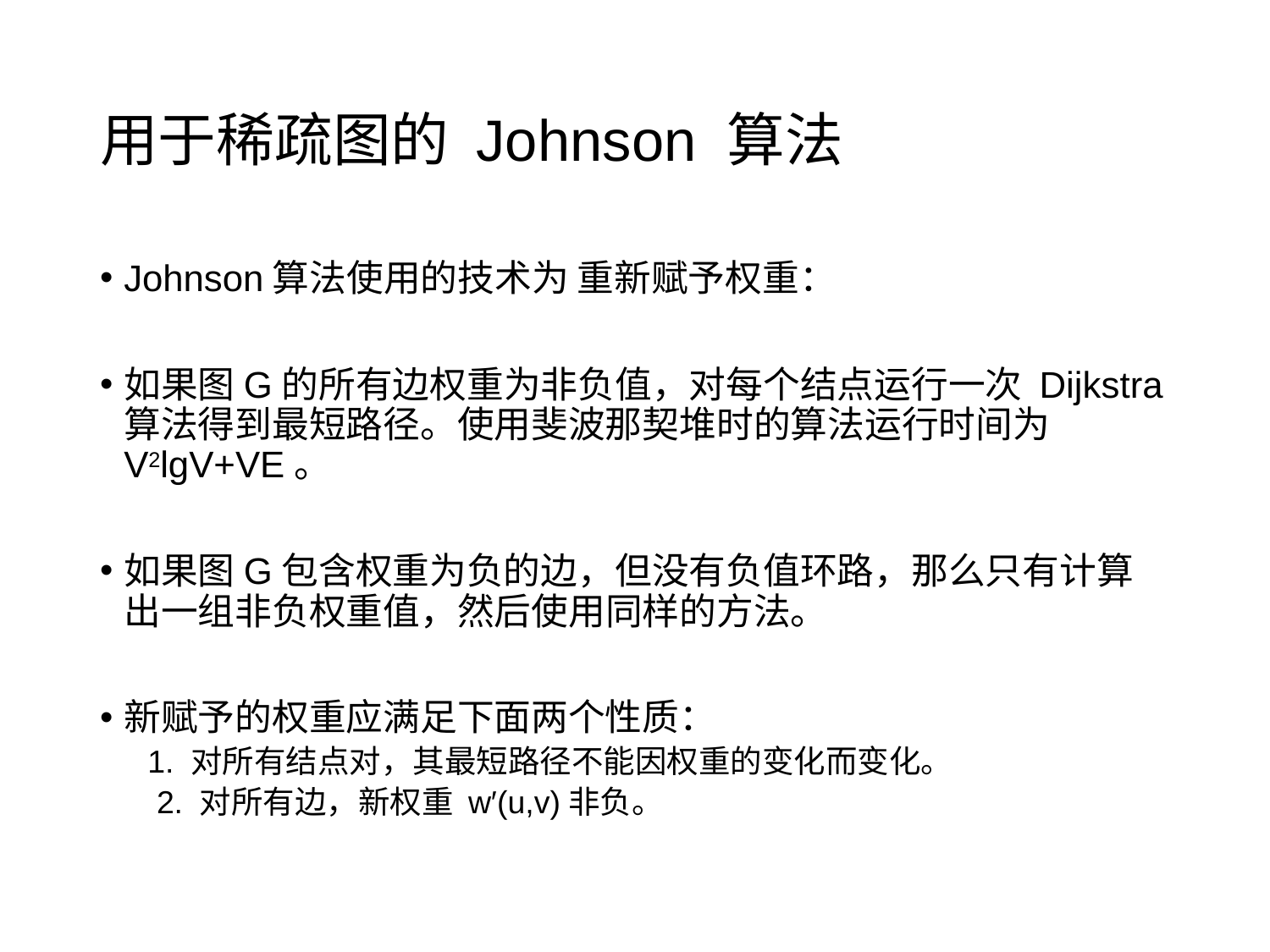

# 用于稀疏图的 Johnson 算法
Johnson算法使用的技术为 重新赋予权重：

如果图G的所有边权重为非负值，对每个结点运行一次 Dijkstra 算法得到最短路径。使用斐波那契堆时的算法运行时间为 V2lgV+VE。

如果图G包含权重为负的边，但没有负值环路，那么只有计算出一组非负权重值，然后使用同样的方法。

新赋予的权重应满足下面两个性质：
1. 对所有结点对，其最短路径不能因权重的变化而变化。
 2. 对所有边，新权重 w′(u,v)非负。